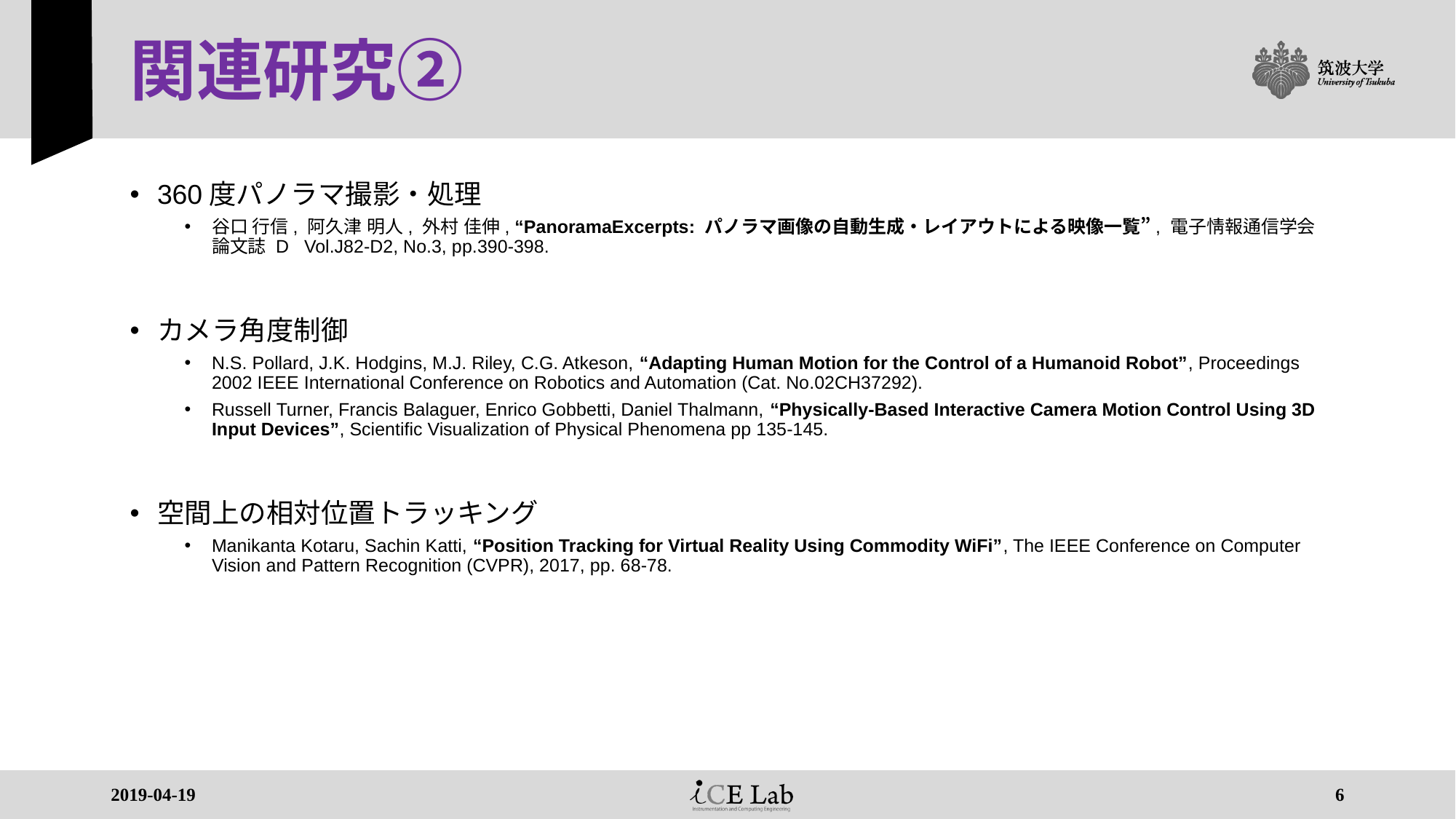

# 関連研究②
360度パノラマ撮影・処理
谷口 行信, 阿久津 明人, 外村 佳伸, “PanoramaExcerpts: パノラマ画像の自動生成・レイアウトによる映像一覧”, 電子情報通信学会論文誌 D   Vol.J82-D2, No.3, pp.390-398.

カメラ角度制御
N.S. Pollard, J.K. Hodgins, M.J. Riley, C.G. Atkeson, “Adapting Human Motion for the Control of a Humanoid Robot”, Proceedings 2002 IEEE International Conference on Robotics and Automation (Cat. No.02CH37292).
Russell Turner, Francis Balaguer, Enrico Gobbetti, Daniel Thalmann, “Physically-Based Interactive Camera Motion Control Using 3D Input Devices”, Scientific Visualization of Physical Phenomena pp 135-145.

空間上の相対位置トラッキング
Manikanta Kotaru, Sachin Katti, “Position Tracking for Virtual Reality Using Commodity WiFi”, The IEEE Conference on Computer Vision and Pattern Recognition (CVPR), 2017, pp. 68-78.
2019-04-19
6